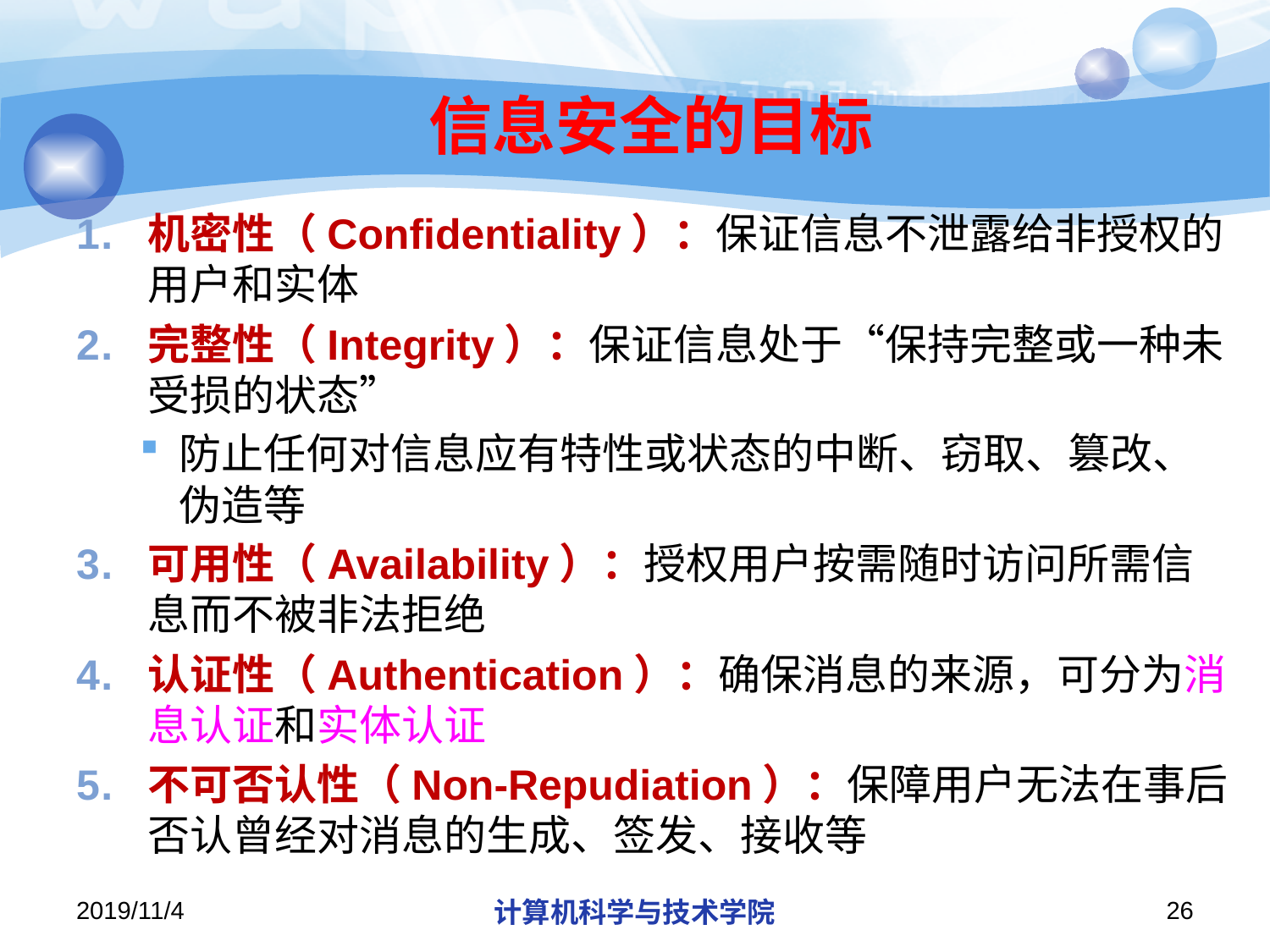

# 信息安全的目标
机密性（Confidentiality）：保证信息不泄露给非授权的用户和实体
完整性（Integrity）：保证信息处于“保持完整或一种未受损的状态”
防止任何对信息应有特性或状态的中断、窃取、篡改、伪造等
可用性（Availability）：授权用户按需随时访问所需信息而不被非法拒绝
认证性（Authentication）：确保消息的来源，可分为消息认证和实体认证
不可否认性（Non-Repudiation）：保障用户无法在事后否认曾经对消息的生成、签发、接收等
2019/11/4
计算机科学与技术学院
26